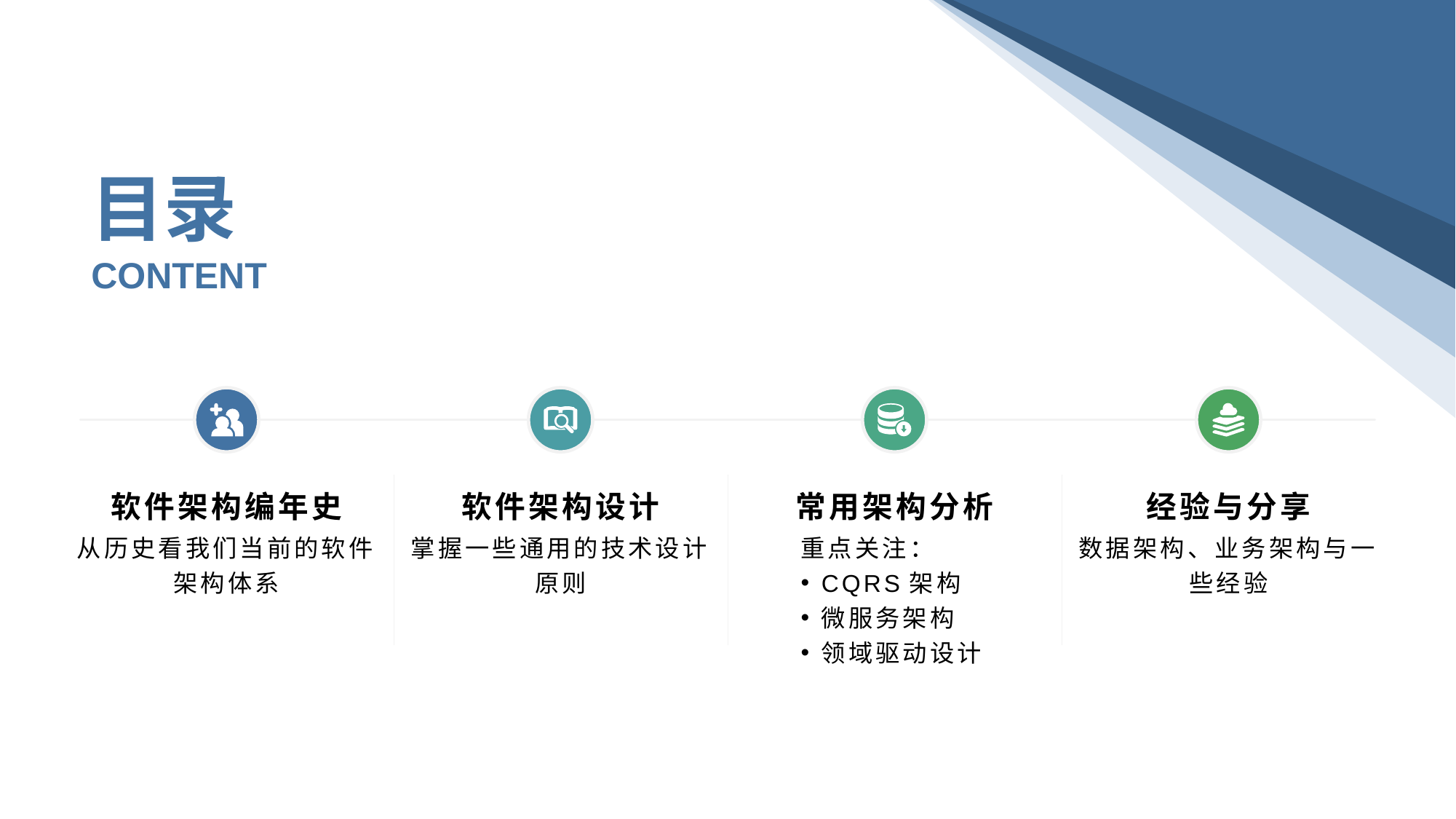

目录
CONTENT

软件架构编年史
软件架构设计
常用架构分析
经验与分享
重点关注：
CQRS架构
微服务架构
领域驱动设计
从历史看我们当前的软件架构体系
掌握一些通用的技术设计原则
数据架构、业务架构与一些经验